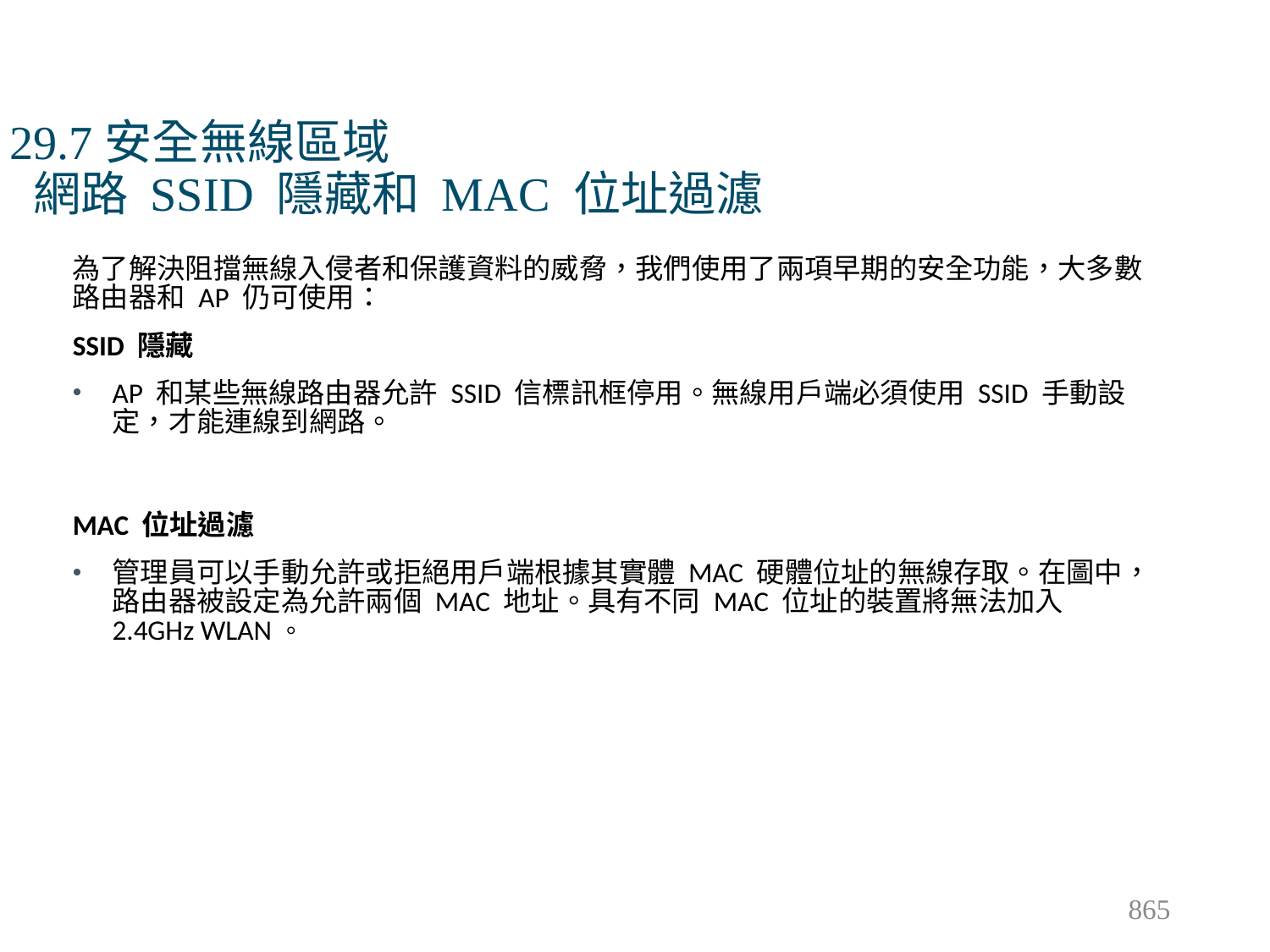

# 29.7安全無線區域 網路 SSID 隱藏和 MAC 位址過濾
為了解決阻擋無線入侵者和保護資料的威脅，我們使用了兩項早期的安全功能，大多數路由器和 AP 仍可使用：
SSID 隱藏
AP 和某些無線路由器允許 SSID 信標訊框停用。無線用戶端必須使用 SSID 手動設定，才能連線到網路。

MAC 位址過濾
管理員可以手動允許或拒絕用戶端根據其實體 MAC 硬體位址的無線存取。在圖中，路由器被設定為允許兩個 MAC 地址。具有不同 MAC 位址的裝置將無法加入 2.4GHz WLAN。

865